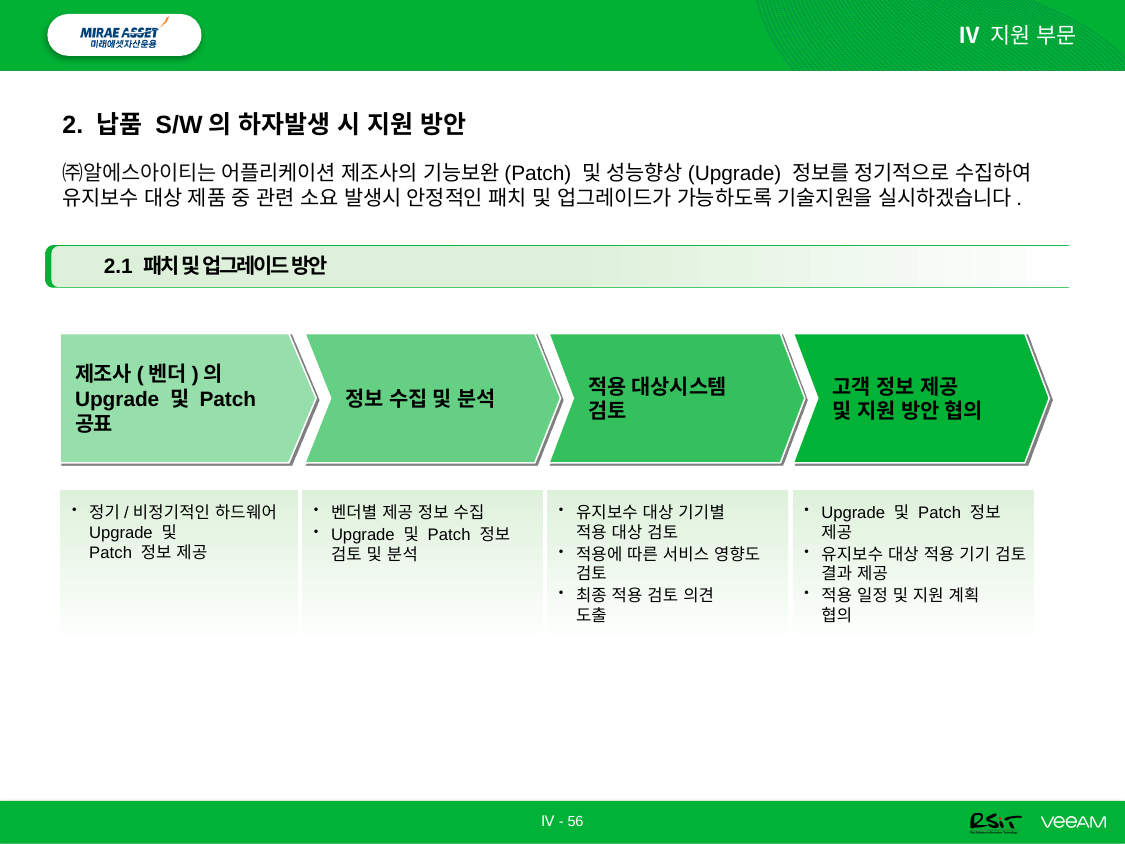

Ⅳ 지원 부문
# 2. 납품 S/W의 하자발생 시 지원 방안
㈜알에스아이티는 어플리케이션 제조사의 기능보완(Patch) 및 성능향상(Upgrade) 정보를 정기적으로 수집하여 유지보수 대상 제품 중 관련 소요 발생시 안정적인 패치 및 업그레이드가 가능하도록 기술지원을 실시하겠습니다.

2.1 패치 및 업그레이드 방안
제조사(벤더)의
Upgrade 및 Patch
공표
정보 수집 및 분석
적용 대상시스템
검토
고객 정보 제공
및 지원 방안 협의
정기/비정기적인 하드웨어 Upgrade 및
Patch 정보 제공
벤더별 제공 정보 수집
Upgrade 및 Patch 정보 검토 및 분석

유지보수 대상 기기별
적용 대상 검토
적용에 따른 서비스 영향도 검토
최종 적용 검토 의견
도출
Upgrade 및 Patch 정보
제공
유지보수 대상 적용 기기 검토 결과 제공
적용 일정 및 지원 계획
협의